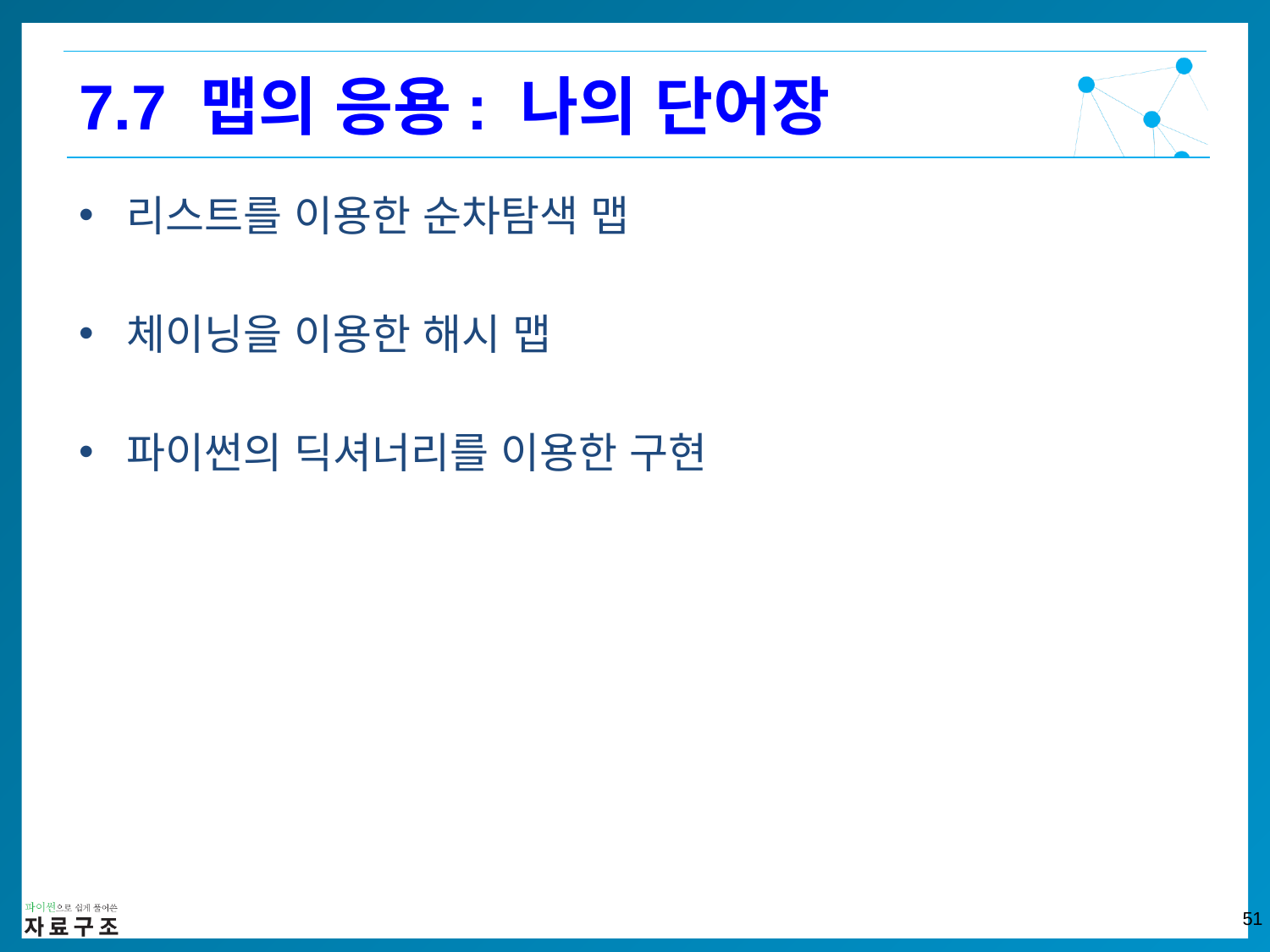

7.7 맵의 응용: 나의 단어장
리스트를 이용한 순차탐색 맵

체이닝을 이용한 해시 맵

파이썬의 딕셔너리를 이용한 구현